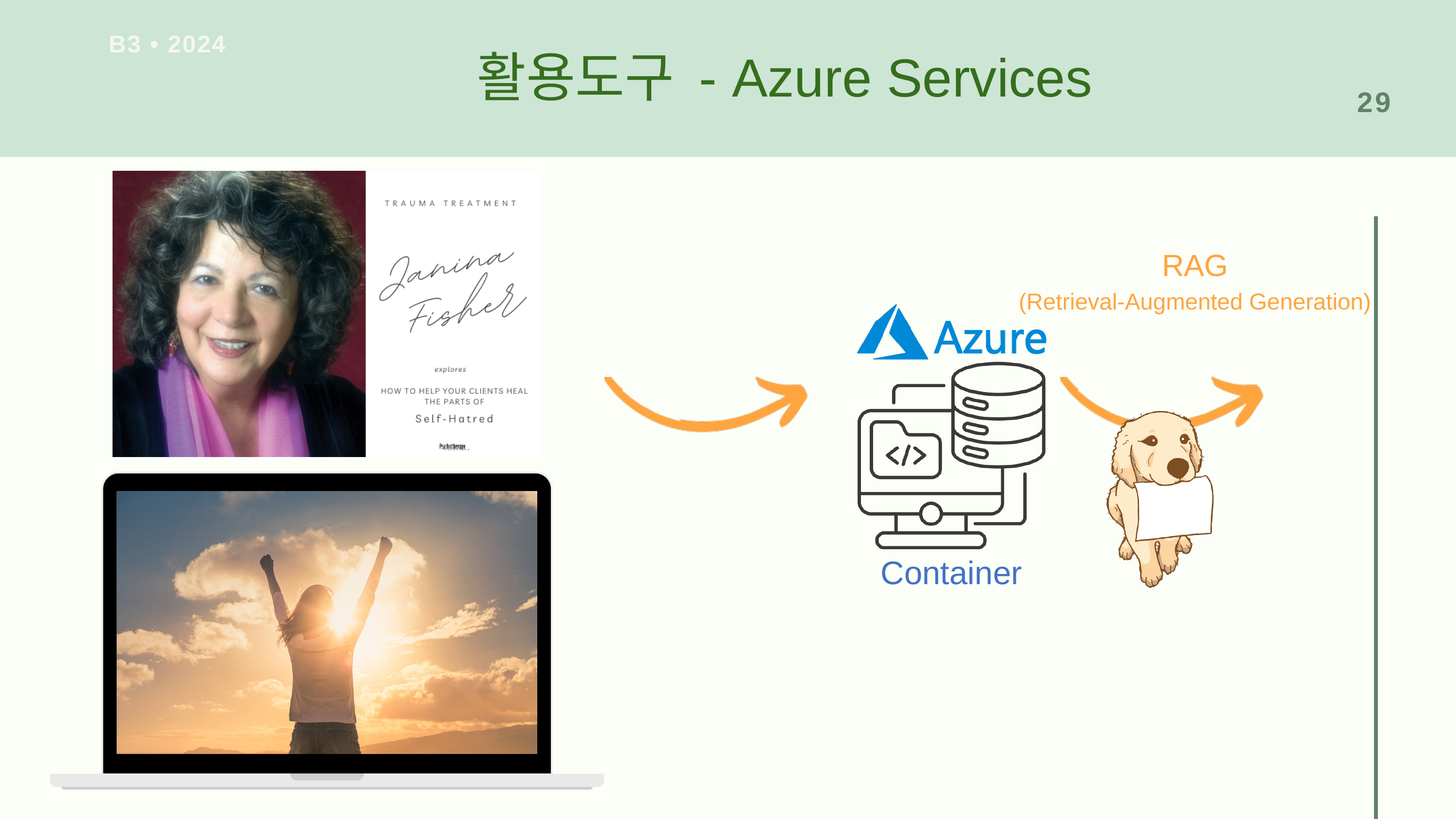

B3 • 2024
활용도구 - Azure Services
29

RAG
(Retrieval-Augmented Generation)

Container